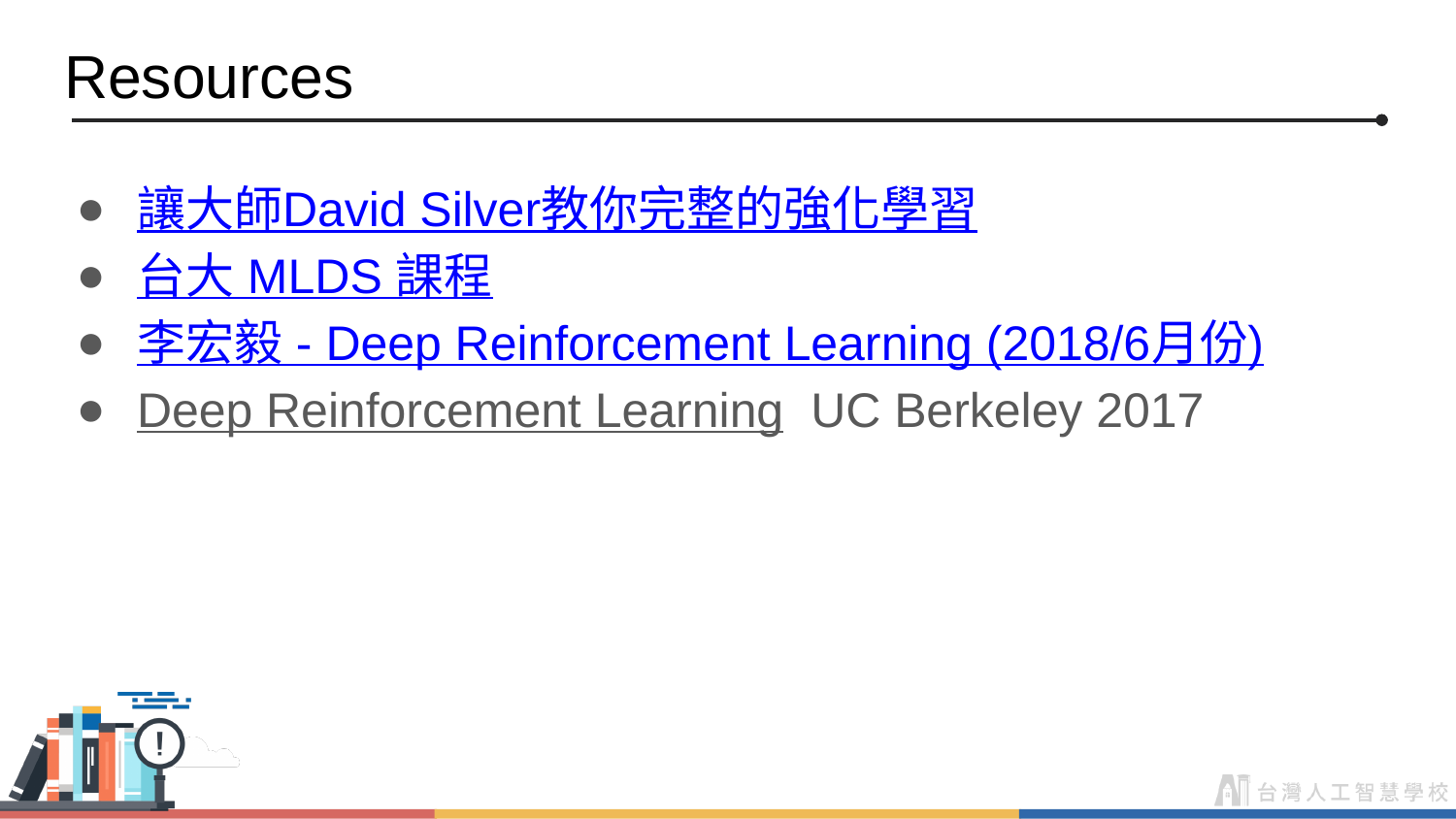

Resources
讓大師David Silver教你完整的強化學習
台大 MLDS 課程
李宏毅 - Deep Reinforcement Learning (2018/6月份)
Deep Reinforcement Learning  UC Berkeley 2017